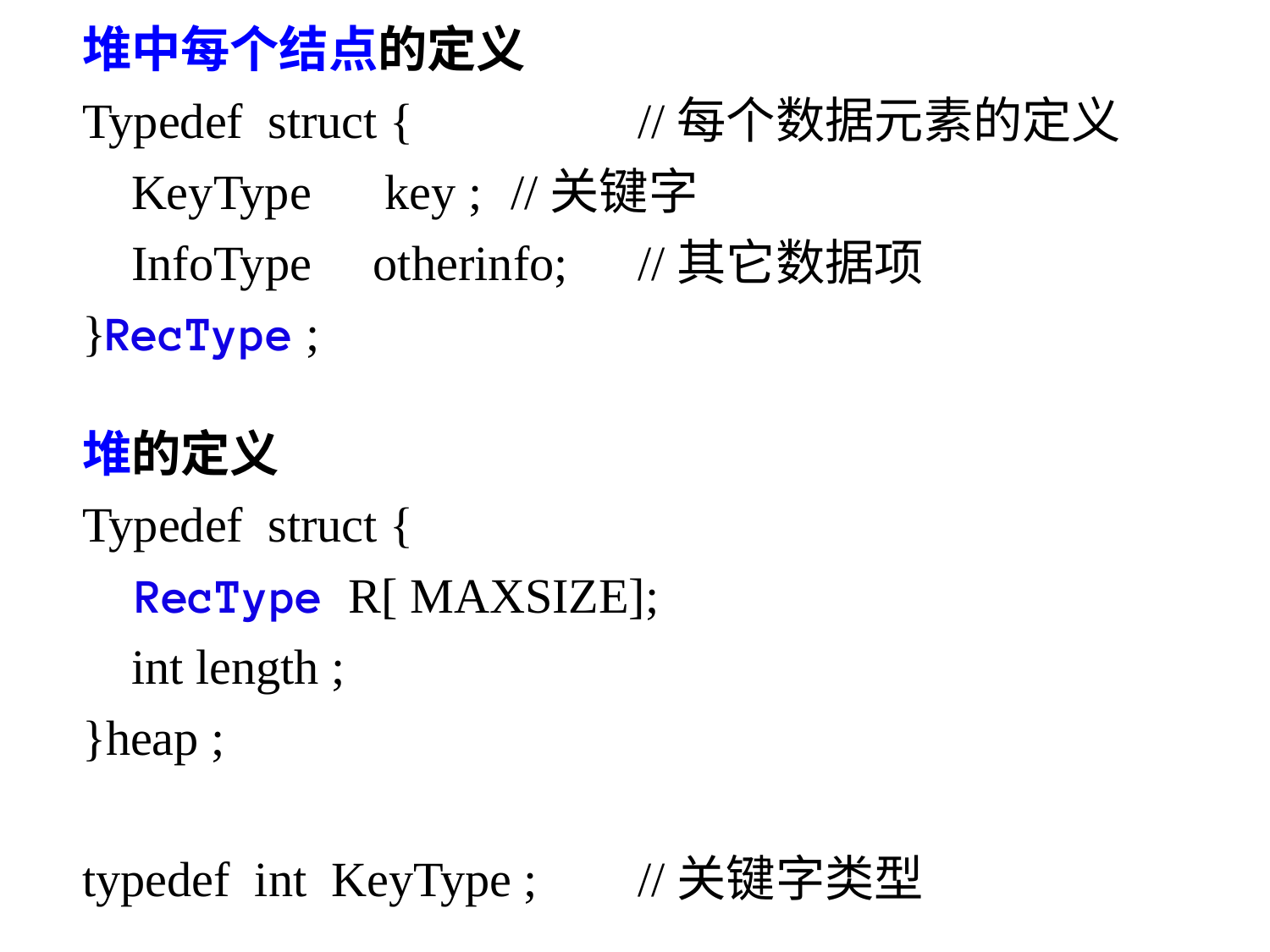

堆中每个结点的定义
Typedef  struct {          	//每个数据元素的定义
    KeyType      key ;  	//关键字
    InfoType     otherinfo;	//其它数据项
}RecType ;
堆的定义
Typedef  struct {
  RecType  R[ MAXSIZE];
    int length ;
}heap ;

typedef  int  KeyType ;     	//关键字类型